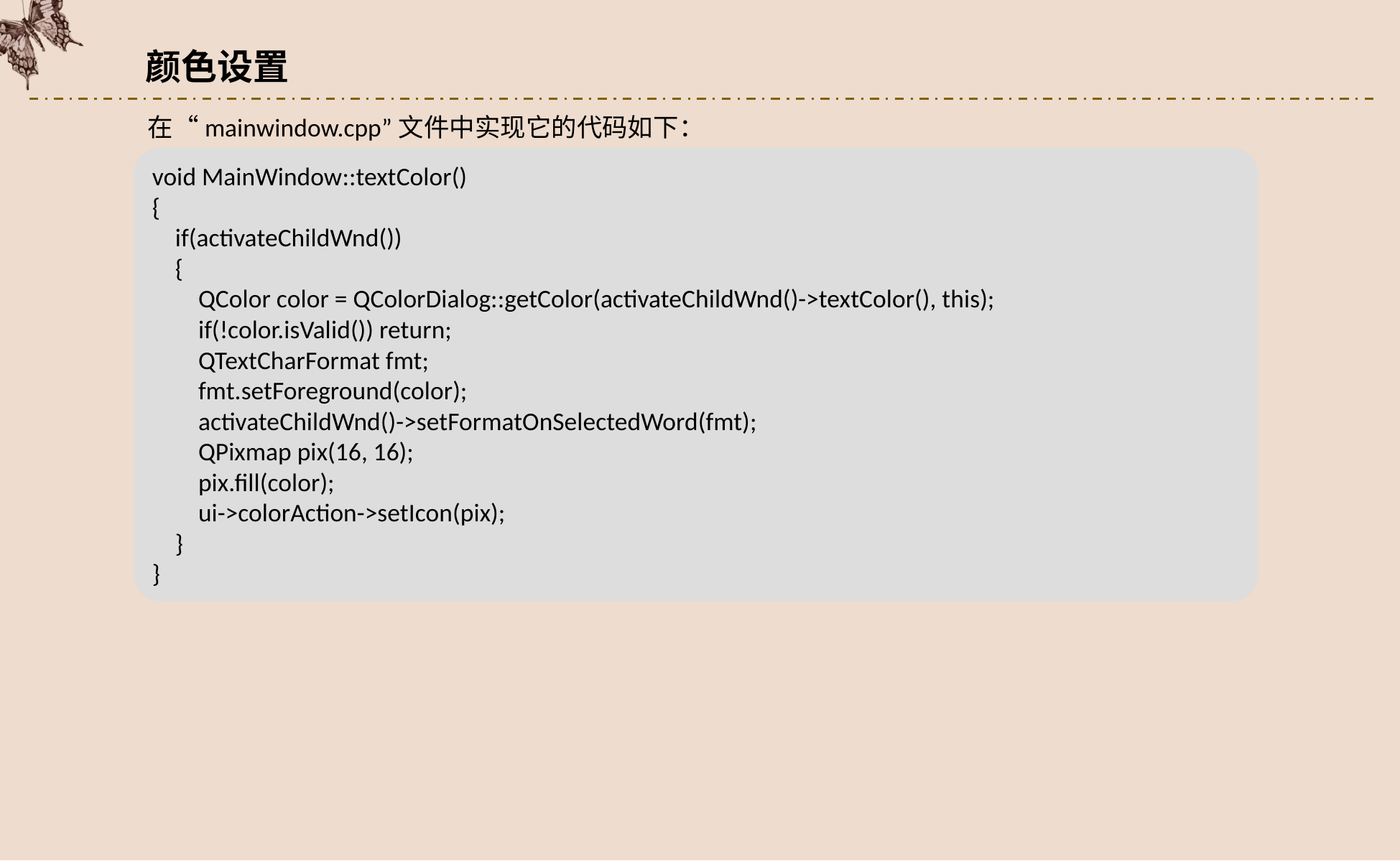

颜色设置
在“mainwindow.cpp”文件中实现它的代码如下：
void MainWindow::textColor()
{
    if(activateChildWnd())
    {
        QColor color = QColorDialog::getColor(activateChildWnd()->textColor(), this);
        if(!color.isValid()) return;
        QTextCharFormat fmt;
        fmt.setForeground(color);
        activateChildWnd()->setFormatOnSelectedWord(fmt);
        QPixmap pix(16, 16);
        pix.fill(color);
        ui->colorAction->setIcon(pix);
    }
}